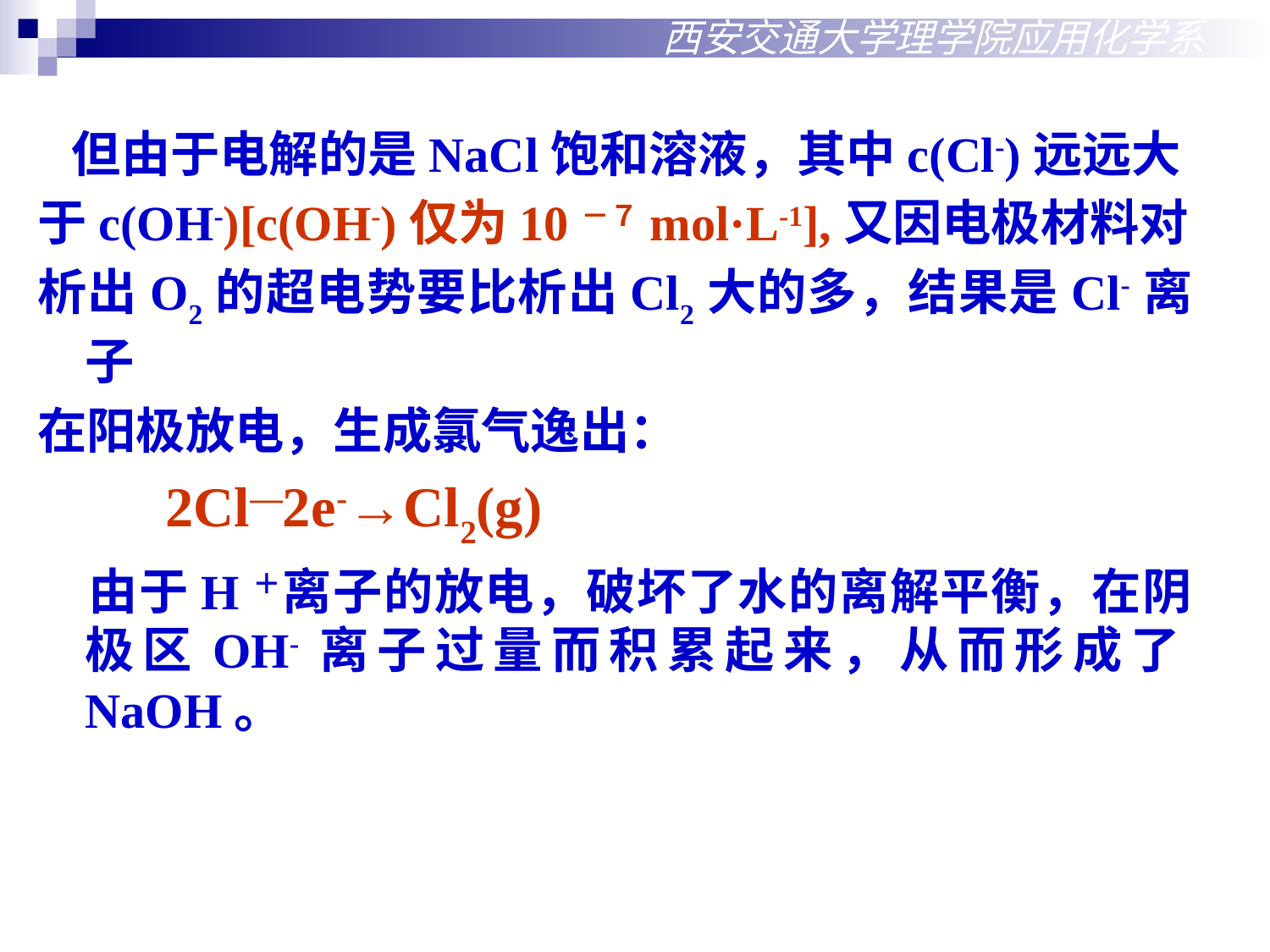

西安交通大学理学院应用化学系
  但由于电解的是NaCl饱和溶液，其中c(Cl-)远远大
于c(OH-)[c(OH-)仅为10－７mol·L-1],又因电极材料对
析出O2的超电势要比析出Cl2大的多，结果是Cl-离子
在阳极放电，生成氯气逸出：
         2Cl—2e-→Cl2(g)
   由于H＋离子的放电，破坏了水的离解平衡，在阴极区OH-离子过量而积累起来，从而形成了NaOH。